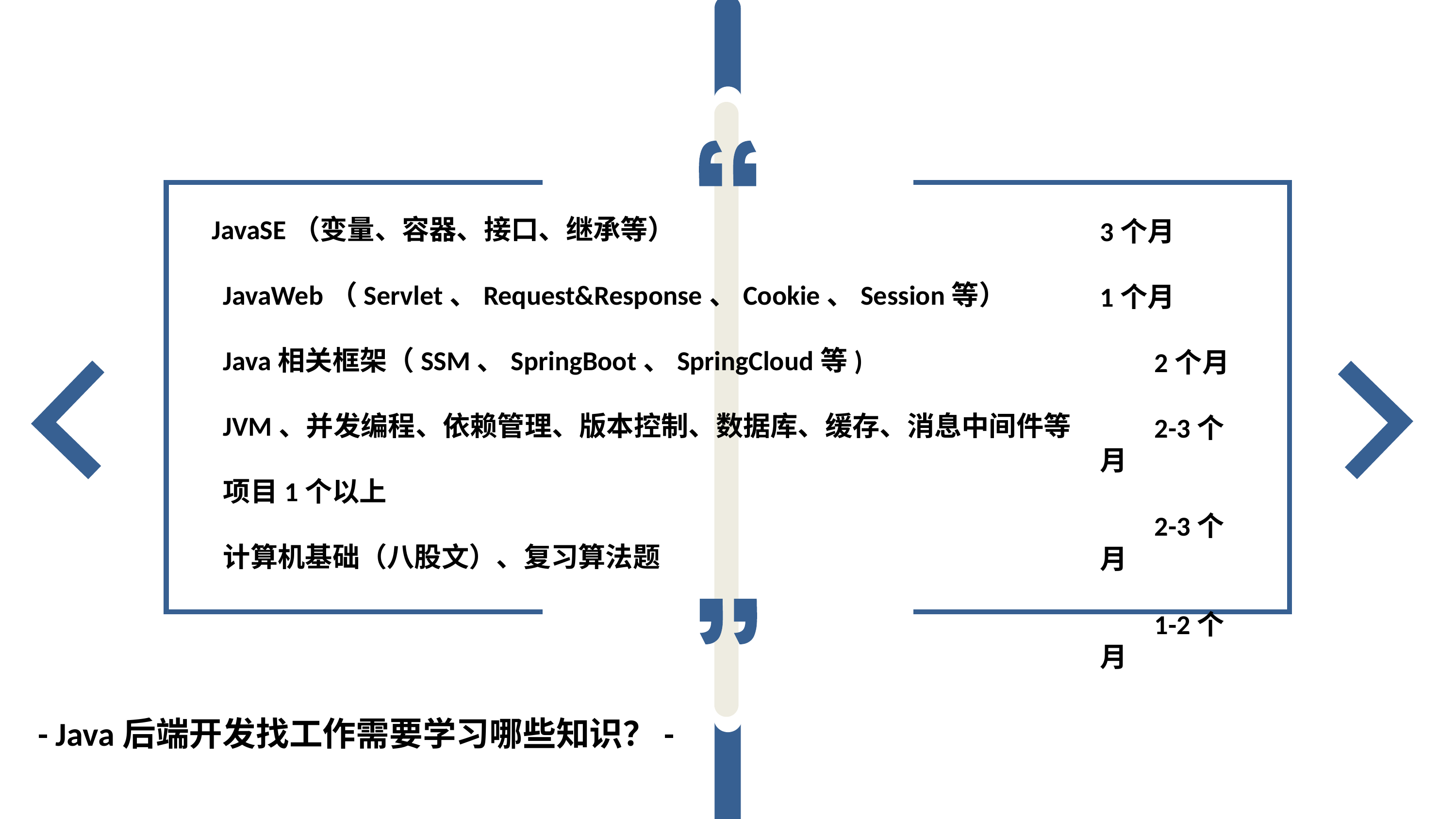

JavaSE（变量、容器、接口、继承等）

JavaWeb（Servlet、Request&Response、Cookie、Session等）

Java相关框架（SSM、SpringBoot、SpringCloud等)

JVM、并发编程、依赖管理、版本控制、数据库、缓存、消息中间件等

项目1个以上

计算机基础（八股文）、复习算法题

3个月

1个月

2个月

2-3个月

2-3个月

1-2个月

- Java后端开发找工作需要学习哪些知识？-